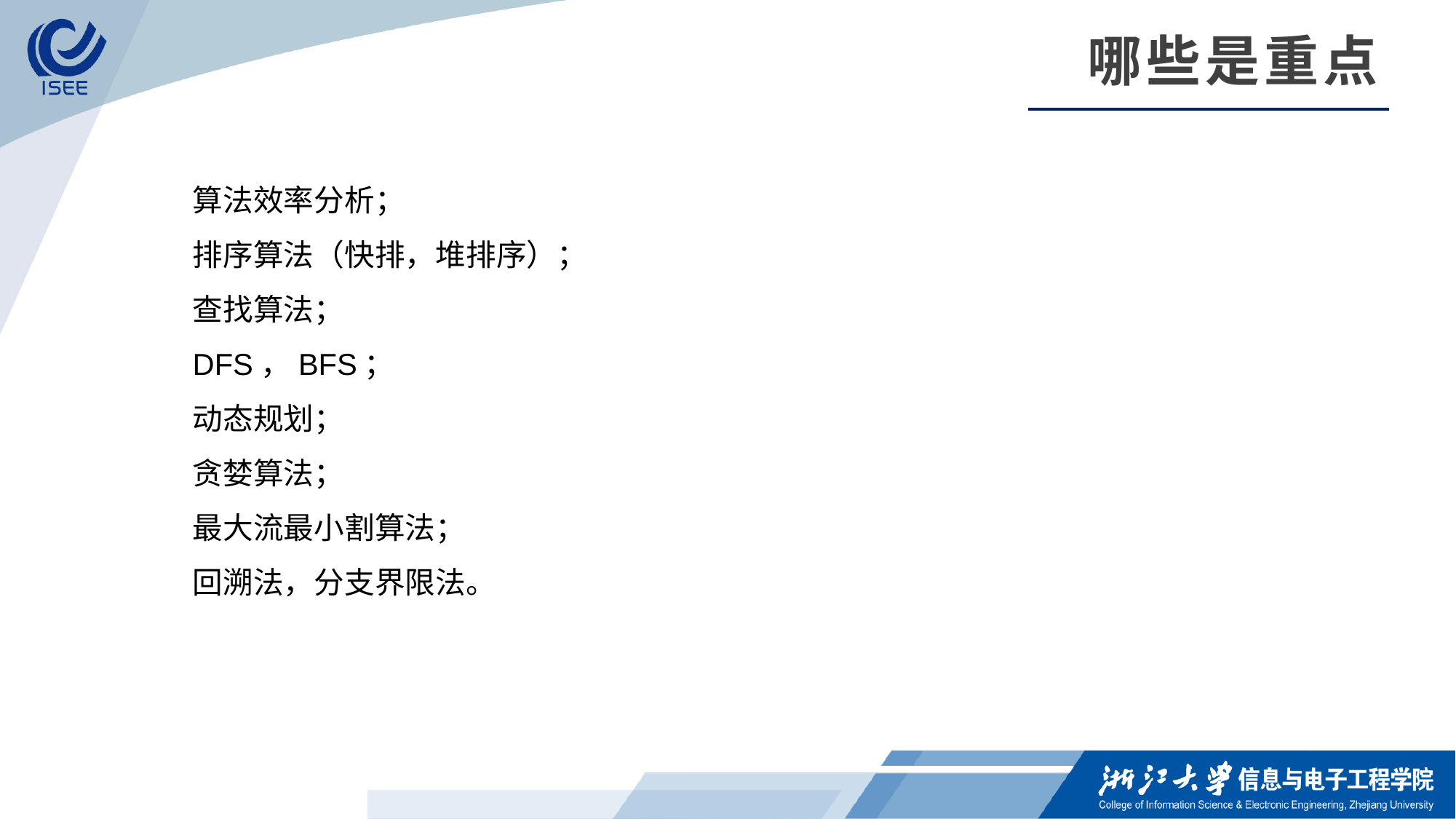

哪些是重点
算法效率分析；
排序算法（快排，堆排序）；
查找算法；
DFS，BFS；
动态规划；
贪婪算法；
最大流最小割算法；
回溯法，分支界限法。